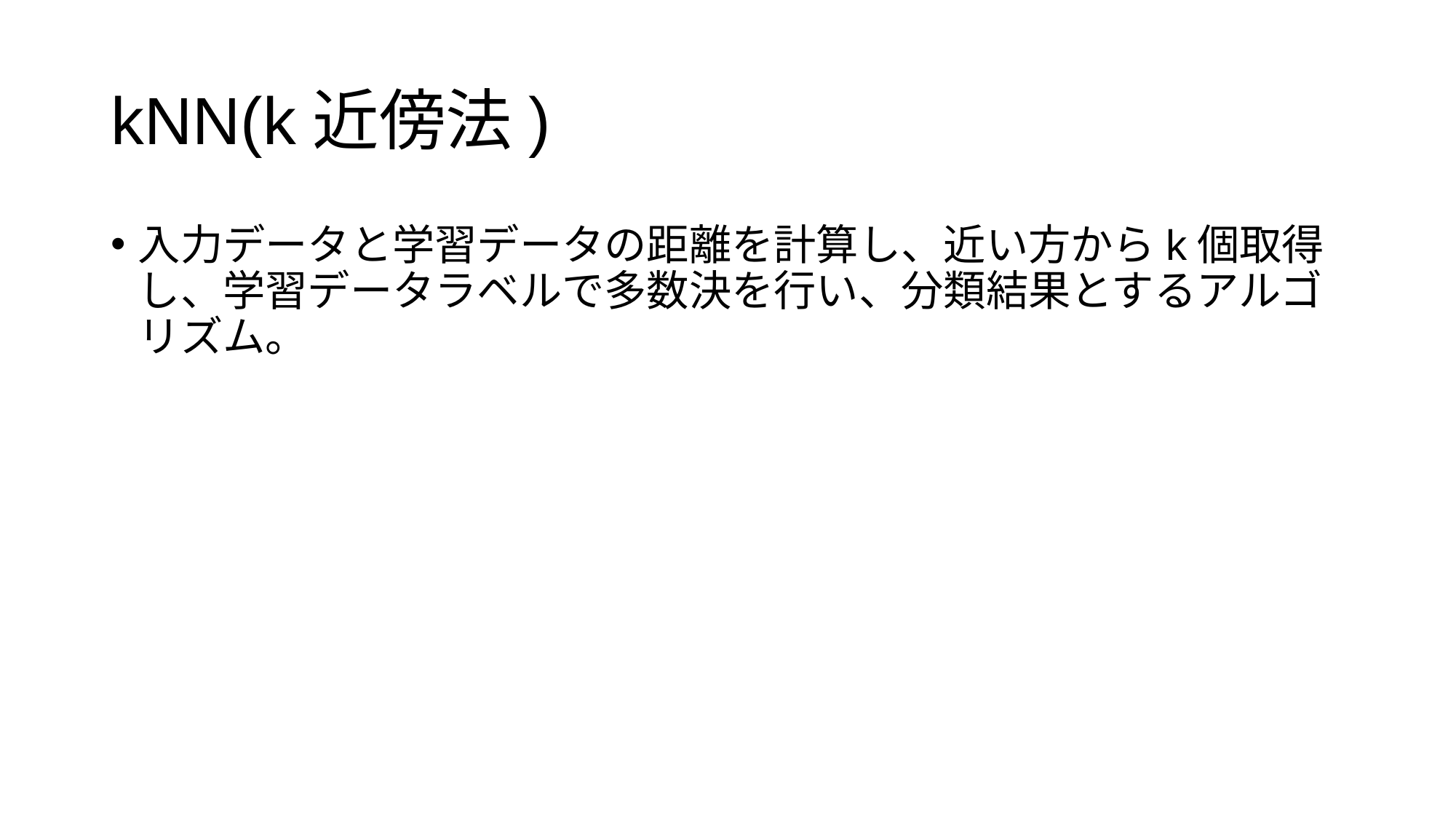

# kNN(k近傍法)
入力データと学習データの距離を計算し、近い方からk個取得し、学習データラベルで多数決を行い、分類結果とするアルゴリズム。